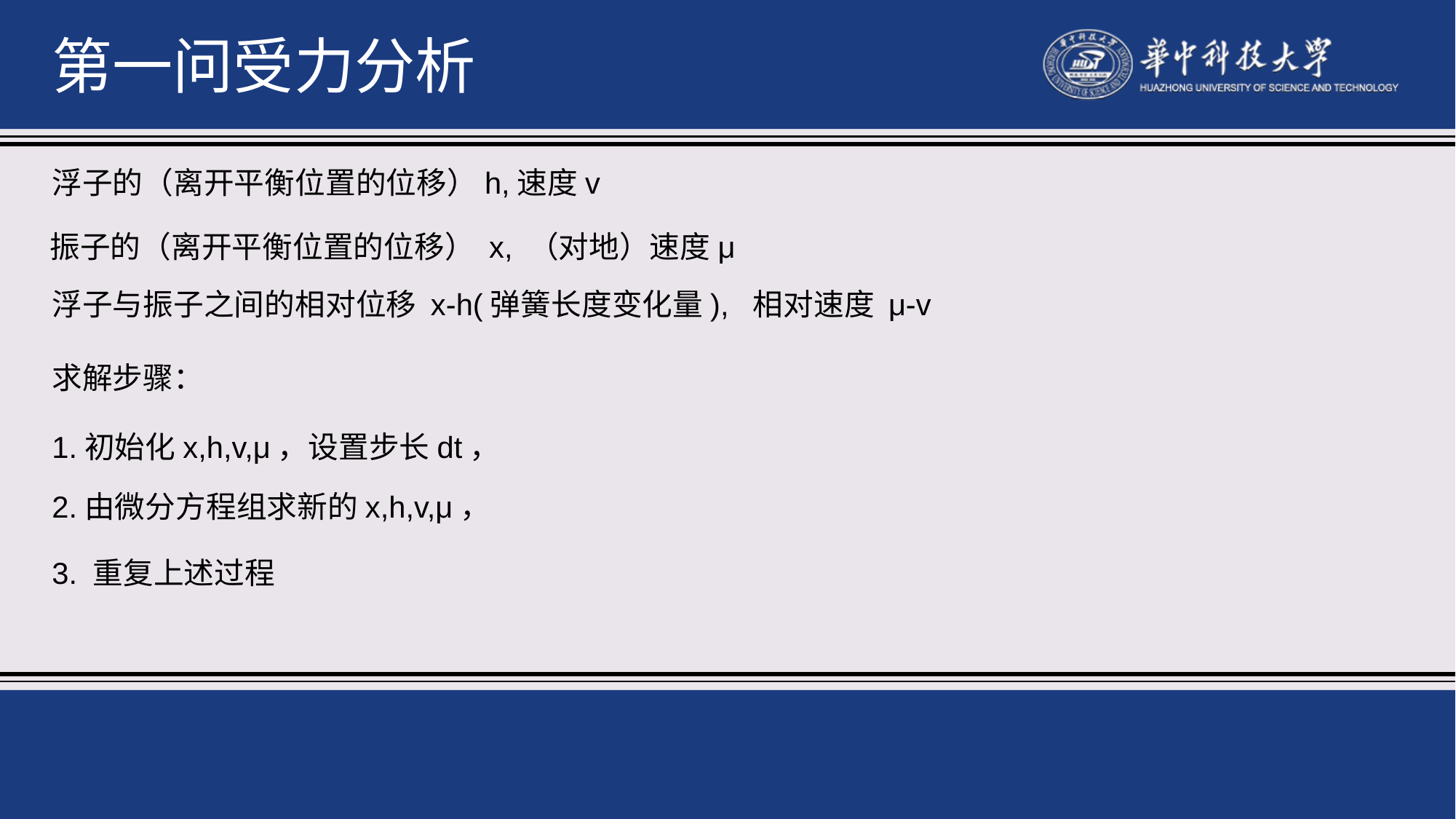

第一问受力分析
浮子的（离开平衡位置的位移）h,速度v
振子的（离开平衡位置的位移） x, （对地）速度μ
浮子与振子之间的相对位移 x-h(弹簧长度变化量),  相对速度 μ-v
求解步骤：
1.初始化x,h,v,μ，设置步长dt，
2.由微分方程组求新的x,h,v,μ，
3. 重复上述过程